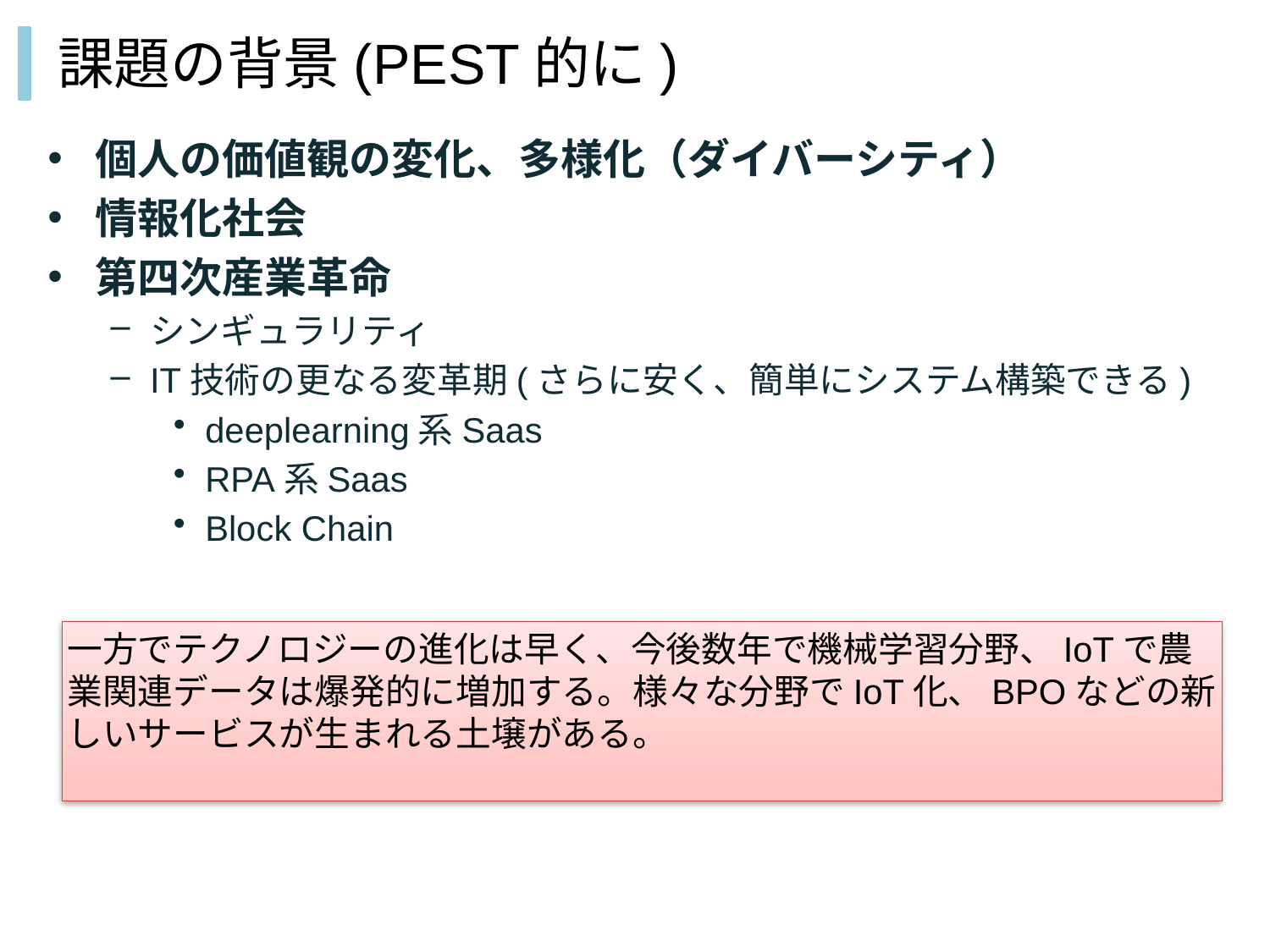

# 課題の背景(PEST的に)
個人の価値観の変化、多様化（ダイバーシティ）
情報化社会
第四次産業革命
シンギュラリティ
IT技術の更なる変革期(さらに安く、簡単にシステム構築できる)
deeplearning系Saas
RPA系Saas
Block Chain

一方でテクノロジーの進化は早く、今後数年で機械学習分野、IoTで農業関連データは爆発的に増加する。様々な分野でIoT化、BPOなどの新しいサービスが生まれる土壌がある。